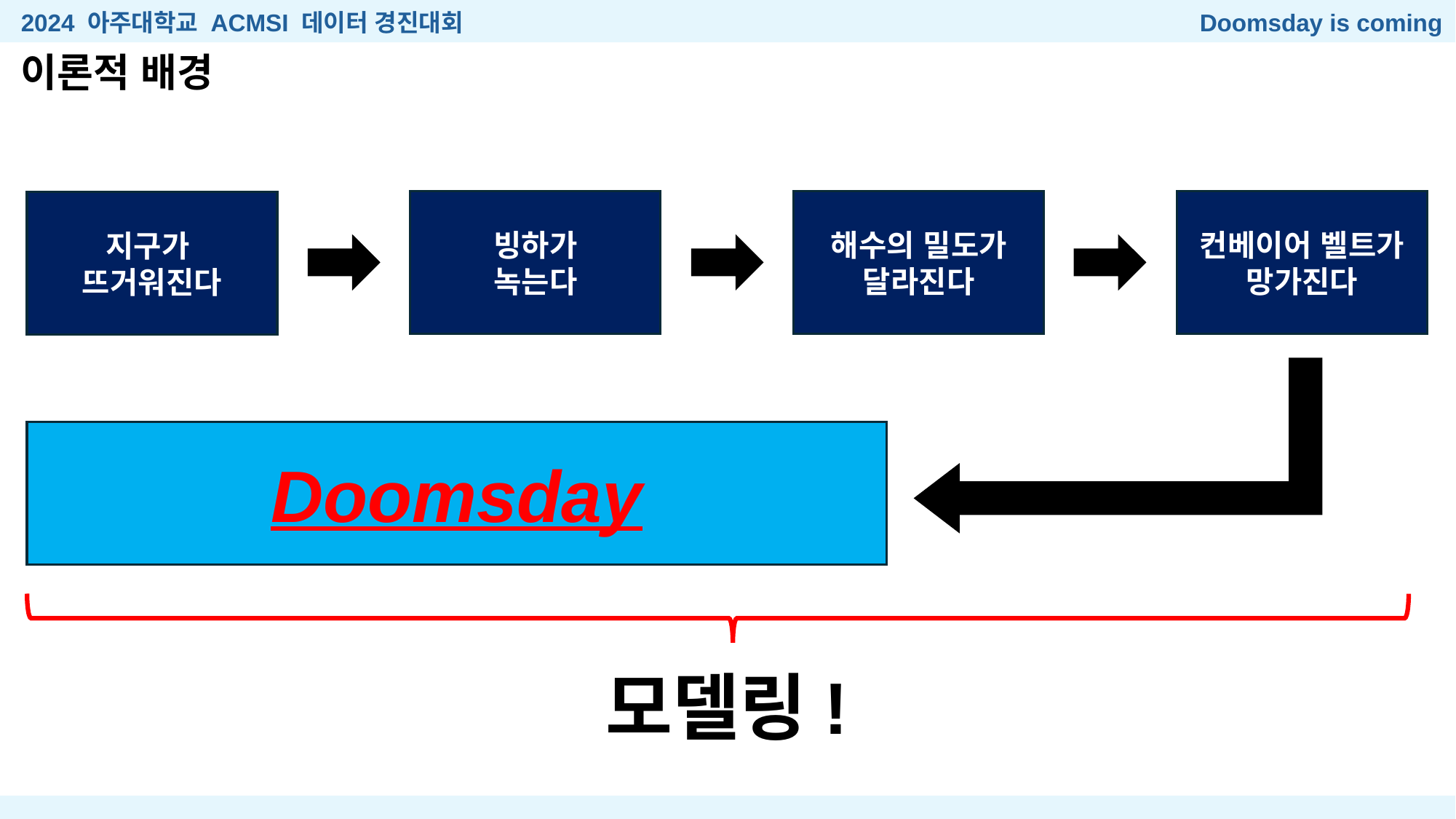

2024 아주대학교 ACMSI 데이터 경진대회
Doomsday is coming
이론적 배경
빙하가
녹는다
해수의 밀도가
달라진다
컨베이어 벨트가
망가진다
지구가
뜨거워진다

Doomsday
모델링!